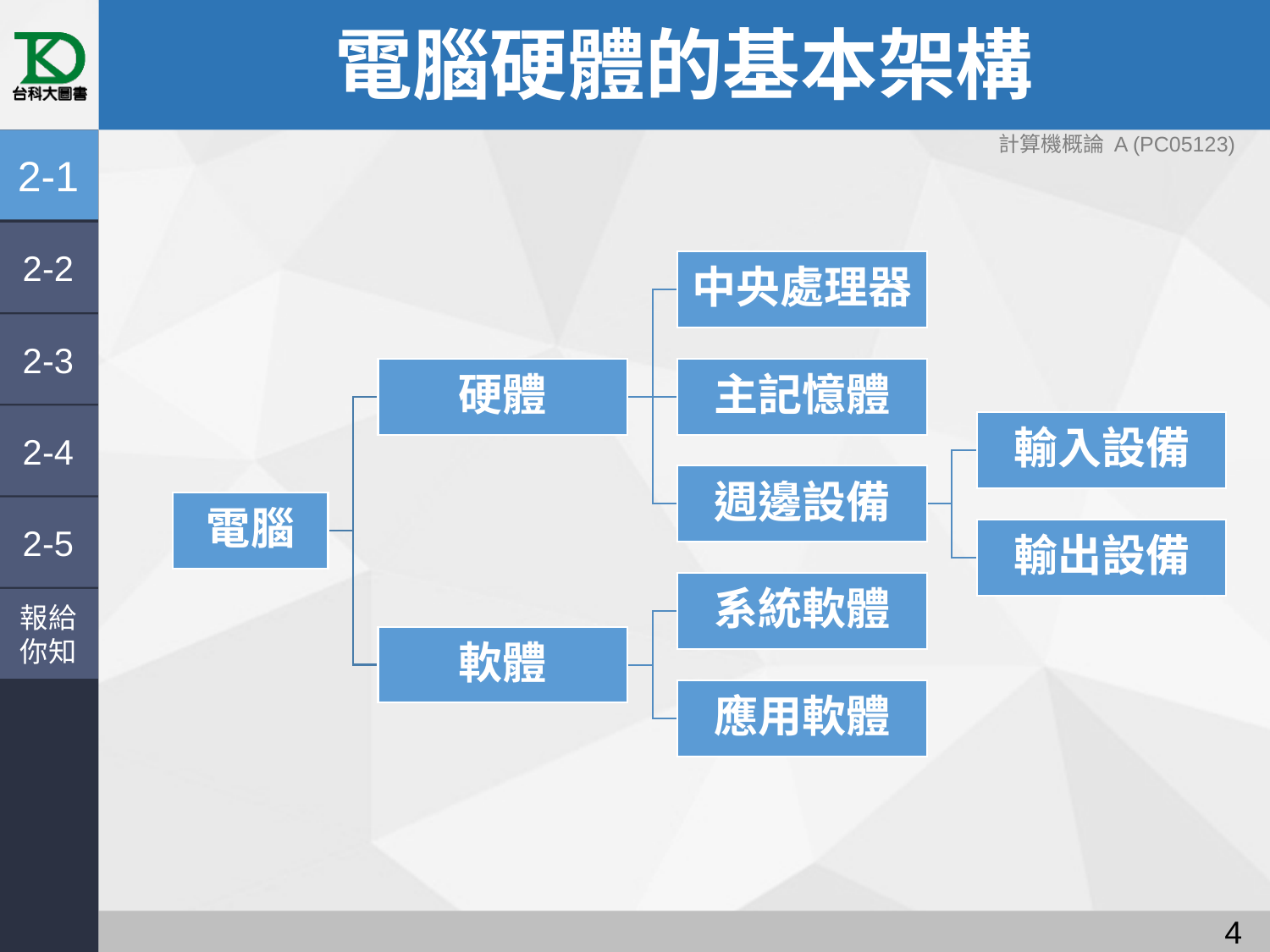

# 電腦硬體的基本架構
計算機概論 A (PC05123)
2-1
2-2
電腦
硬體
中央處理器
主記憶體
週邊設備
輸入設備
輸出設備
軟體
系統軟體
應用軟體
2-3
2-4
2-5
報給
你知
4